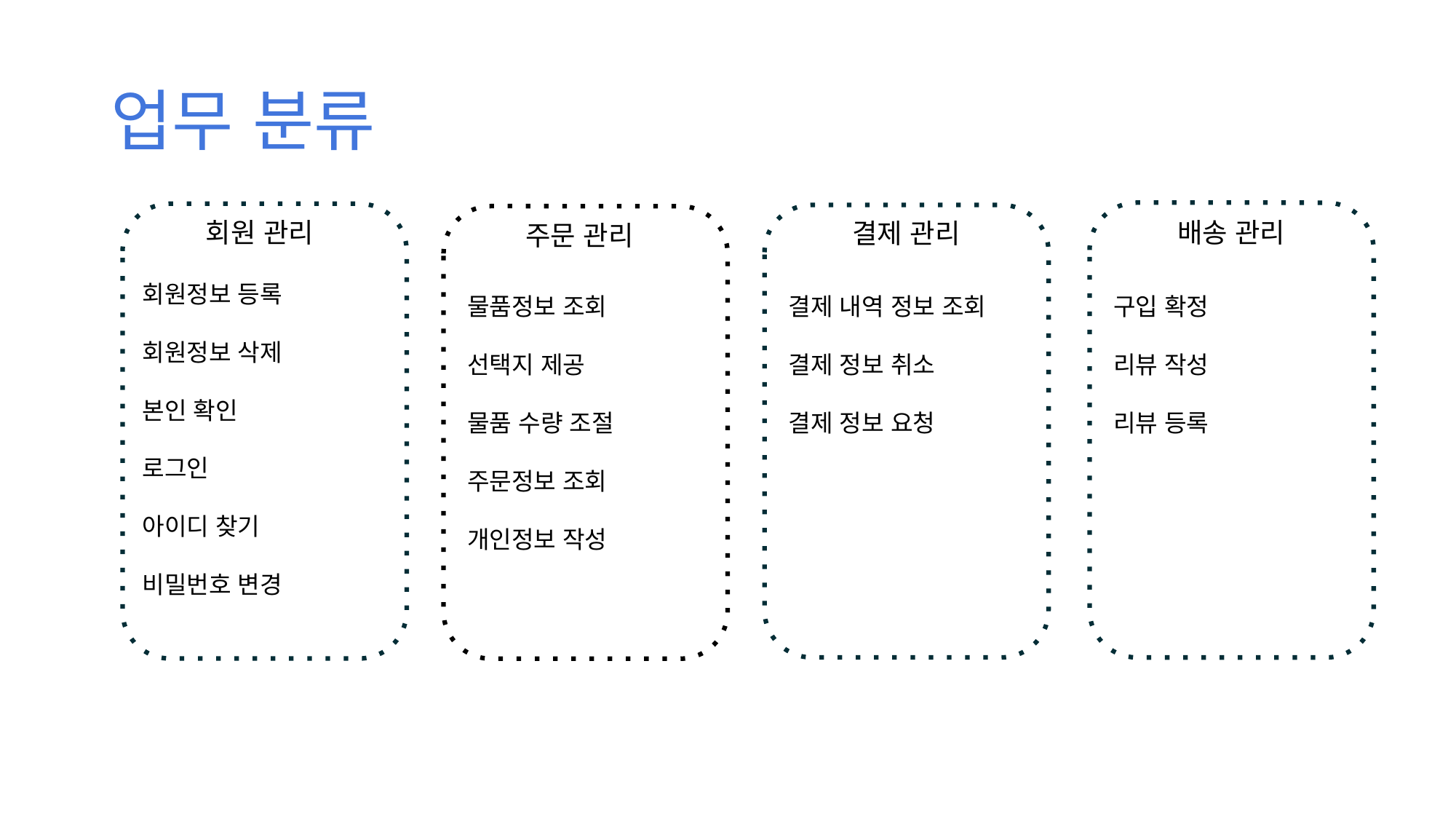

업무 분류

회원 관리
배송 관리
결제 관리
주문 관리
회원정보 등록

회원정보 삭제

본인 확인

로그인

아이디 찾기

비밀번호 변경
결제 내역 정보 조회

결제 정보 취소

결제 정보 요청
구입 확정

리뷰 작성

리뷰 등록
물품정보 조회

선택지 제공

물품 수량 조절

주문정보 조회

개인정보 작성